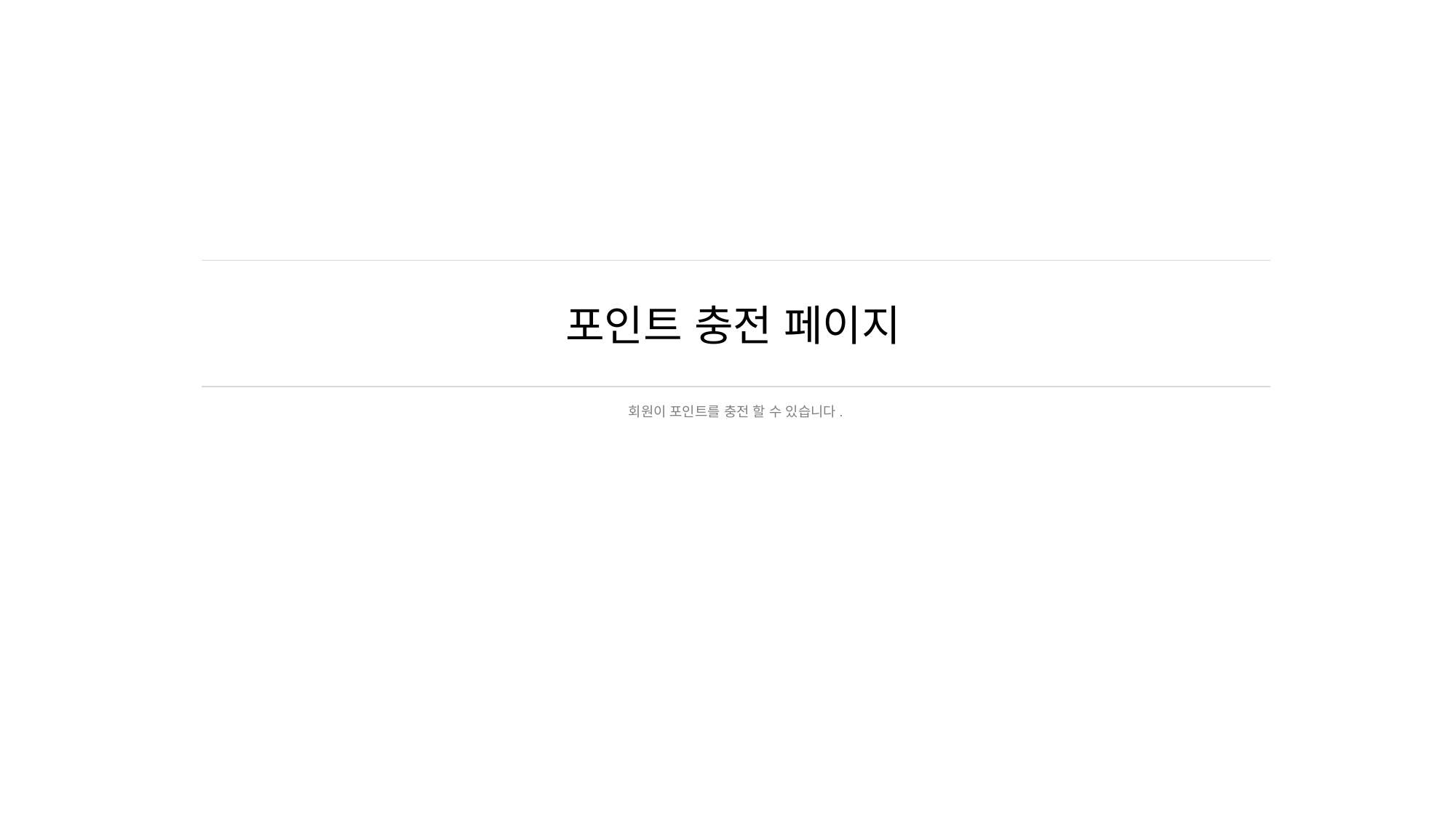

# 포인트 충전 페이지
회원이 포인트를 충전 할 수 있습니다.